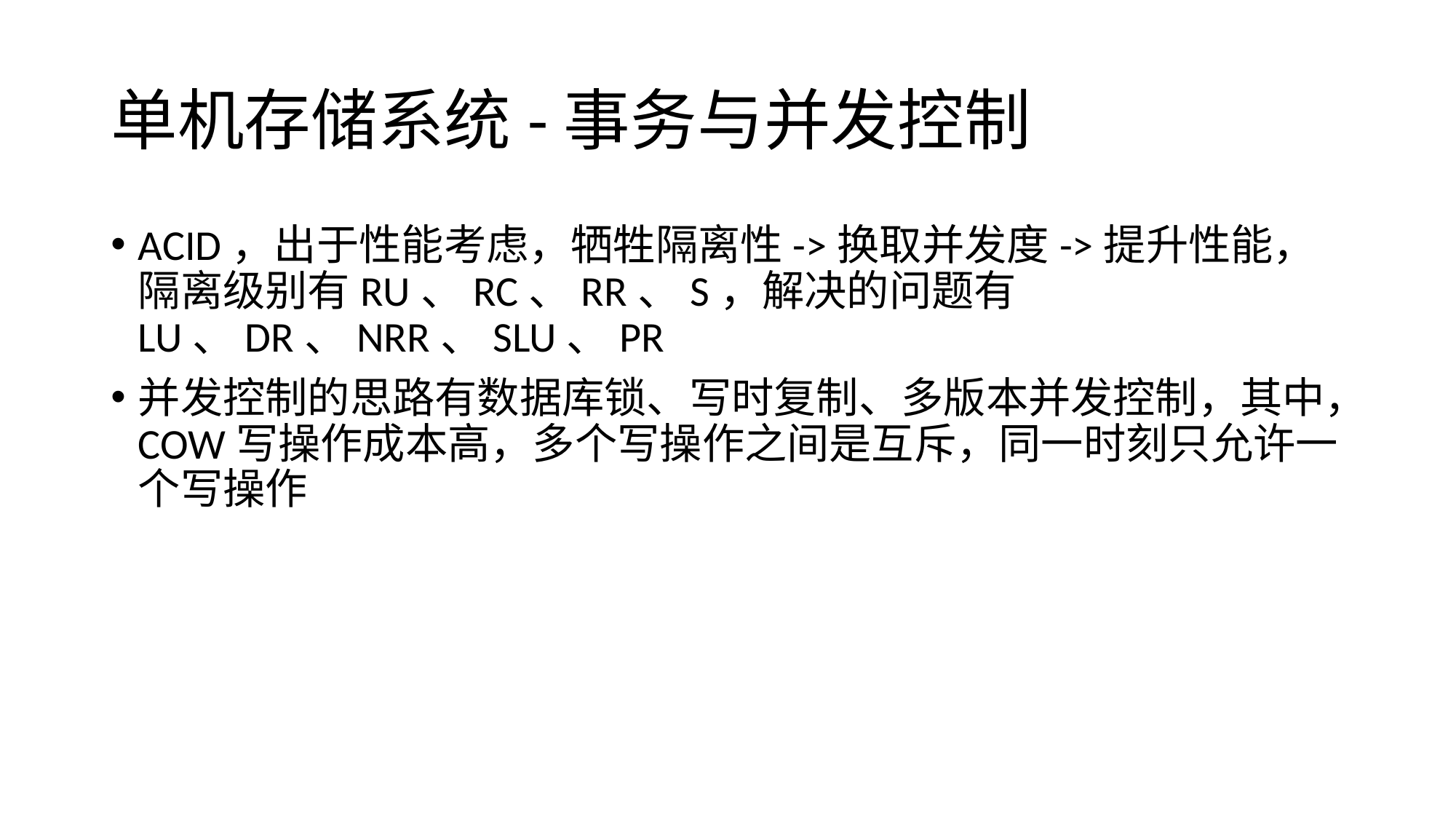

# 单机存储系统-事务与并发控制
ACID，出于性能考虑，牺牲隔离性->换取并发度->提升性能，隔离级别有RU、RC、RR、S，解决的问题有LU、DR、NRR、SLU、PR
并发控制的思路有数据库锁、写时复制、多版本并发控制，其中，COW写操作成本高，多个写操作之间是互斥，同一时刻只允许一个写操作